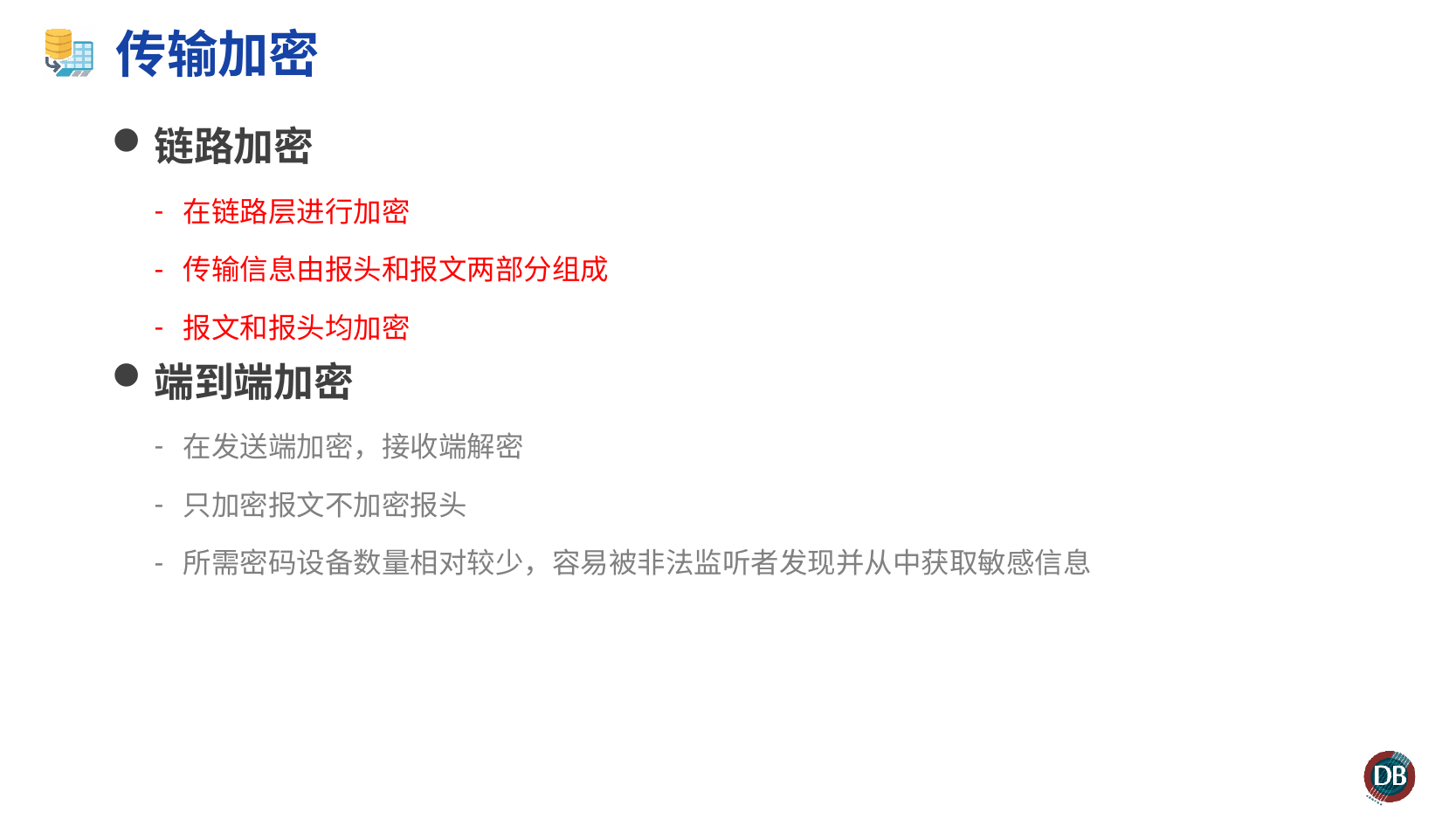

# 传输加密
链路加密
在链路层进行加密
传输信息由报头和报文两部分组成
报文和报头均加密
端到端加密
在发送端加密，接收端解密
只加密报文不加密报头
所需密码设备数量相对较少，容易被非法监听者发现并从中获取敏感信息